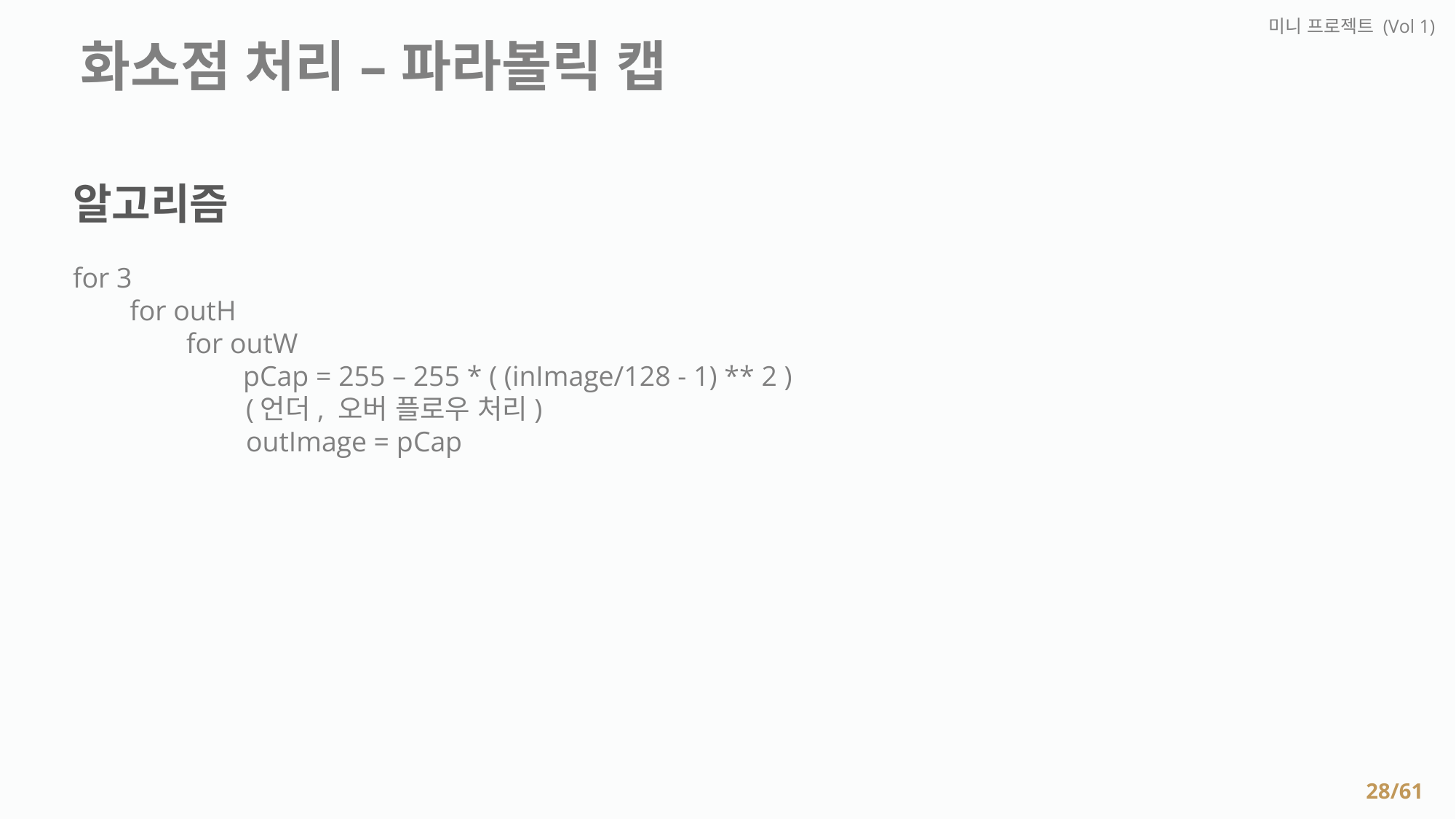

미니 프로젝트 (Vol 1)
    화소점 처리 – 파라볼릭 캡
알고리즘

for 3
        for outH
                for outW
                        pCap = 255 – 255 * ( (inImage/128 - 1) ** 2 )
	         (언더, 오버 플로우 처리)
	         outImage = pCap
28/61